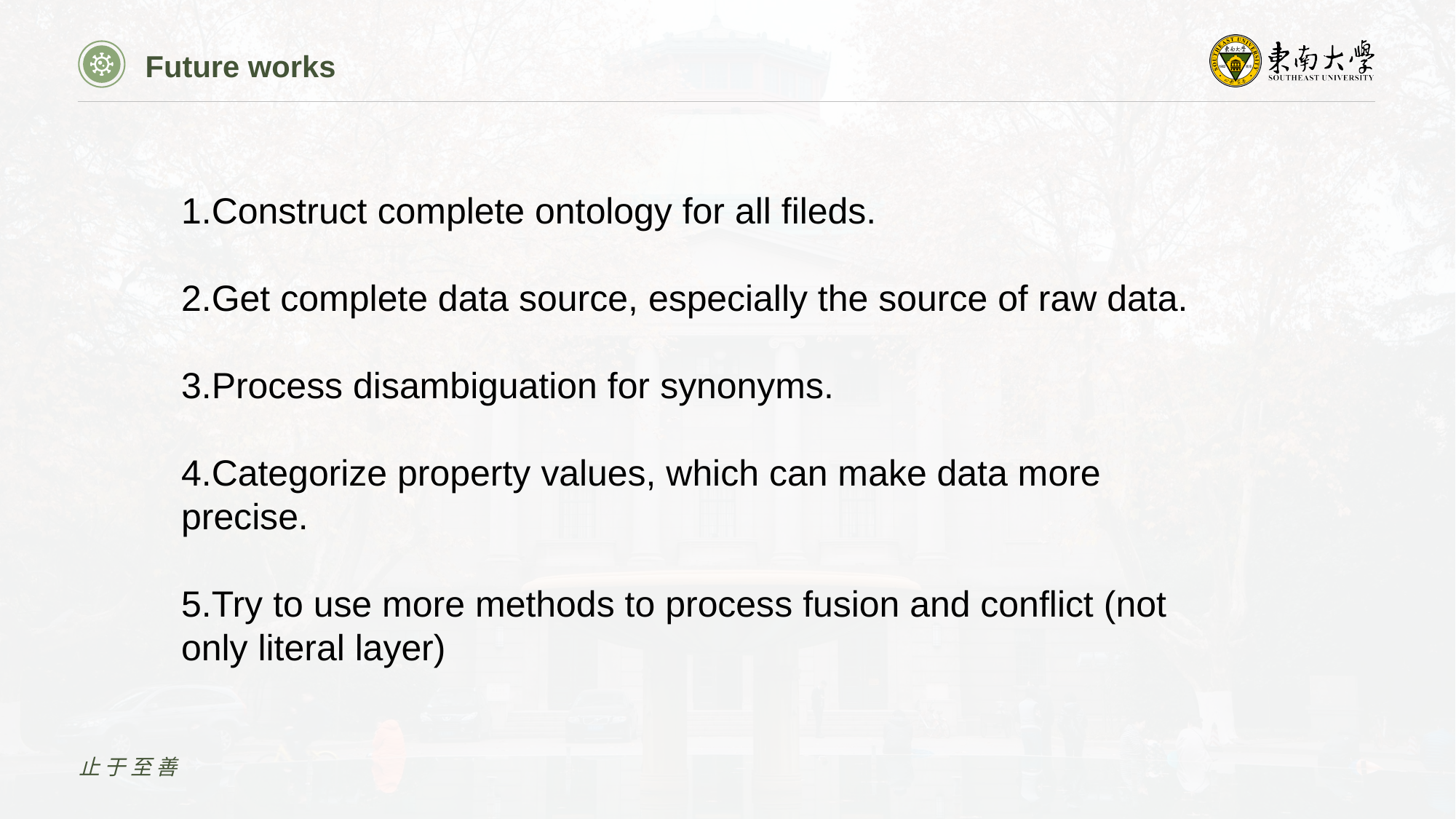

Future works
1.Construct complete ontology for all fileds.

2.Get complete data source, especially the source of raw data.

3.Process disambiguation for synonyms.

4.Categorize property values, which can make data more precise.

5.Try to use more methods to process fusion and conflict (not only literal layer)
止于至善
30